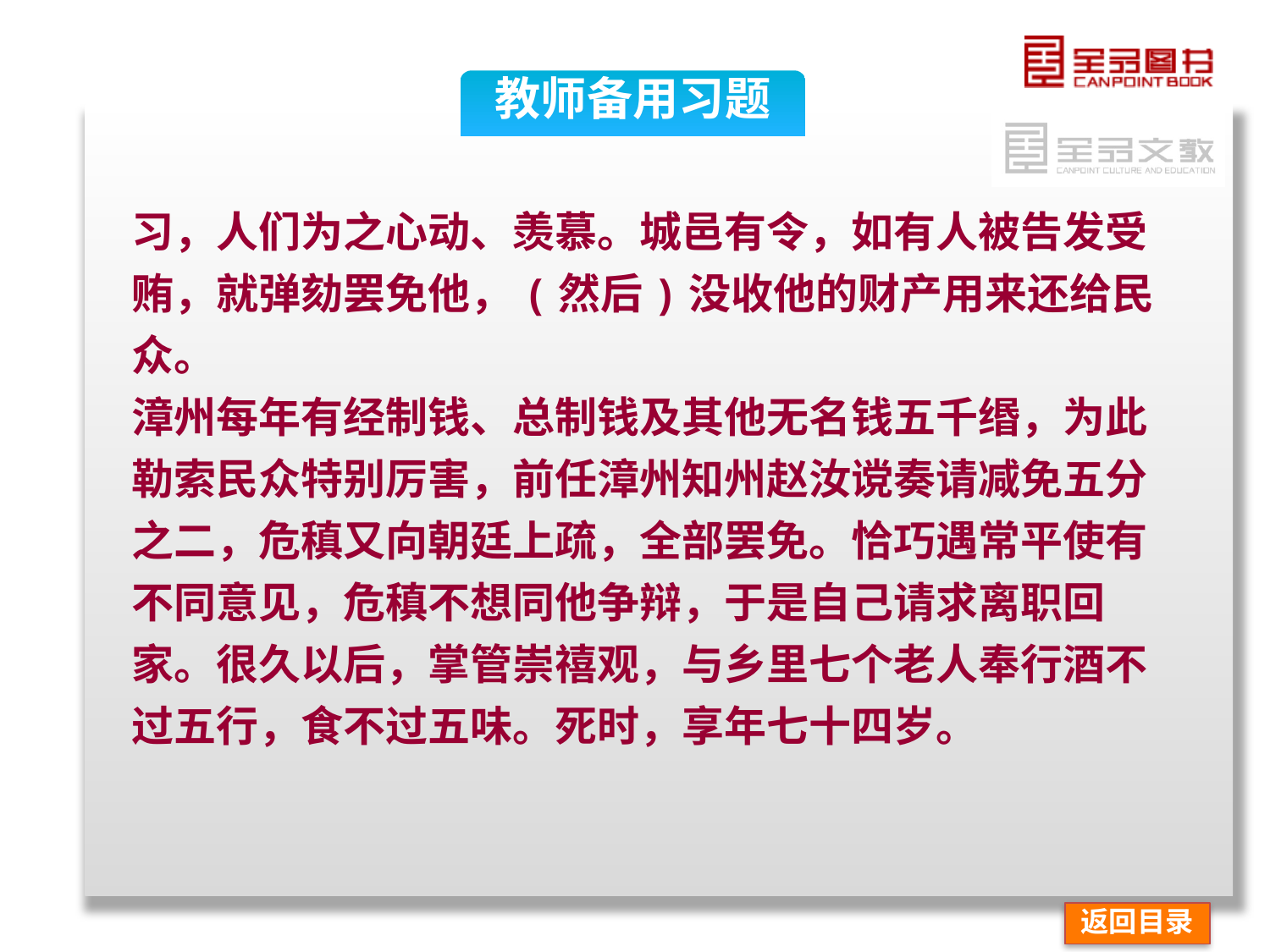

教师备用习题
习，人们为之心动、羡慕。城邑有令，如有人被告发受贿，就弹劾罢免他，(然后)没收他的财产用来还给民众。
漳州每年有经制钱、总制钱及其他无名钱五千缗，为此勒索民众特别厉害，前任漳州知州赵汝谠奏请减免五分之二，危稹又向朝廷上疏，全部罢免。恰巧遇常平使有不同意见，危稹不想同他争辩，于是自己请求离职回家。很久以后，掌管崇禧观，与乡里七个老人奉行酒不过五行，食不过五味。死时，享年七十四岁。

返回目录